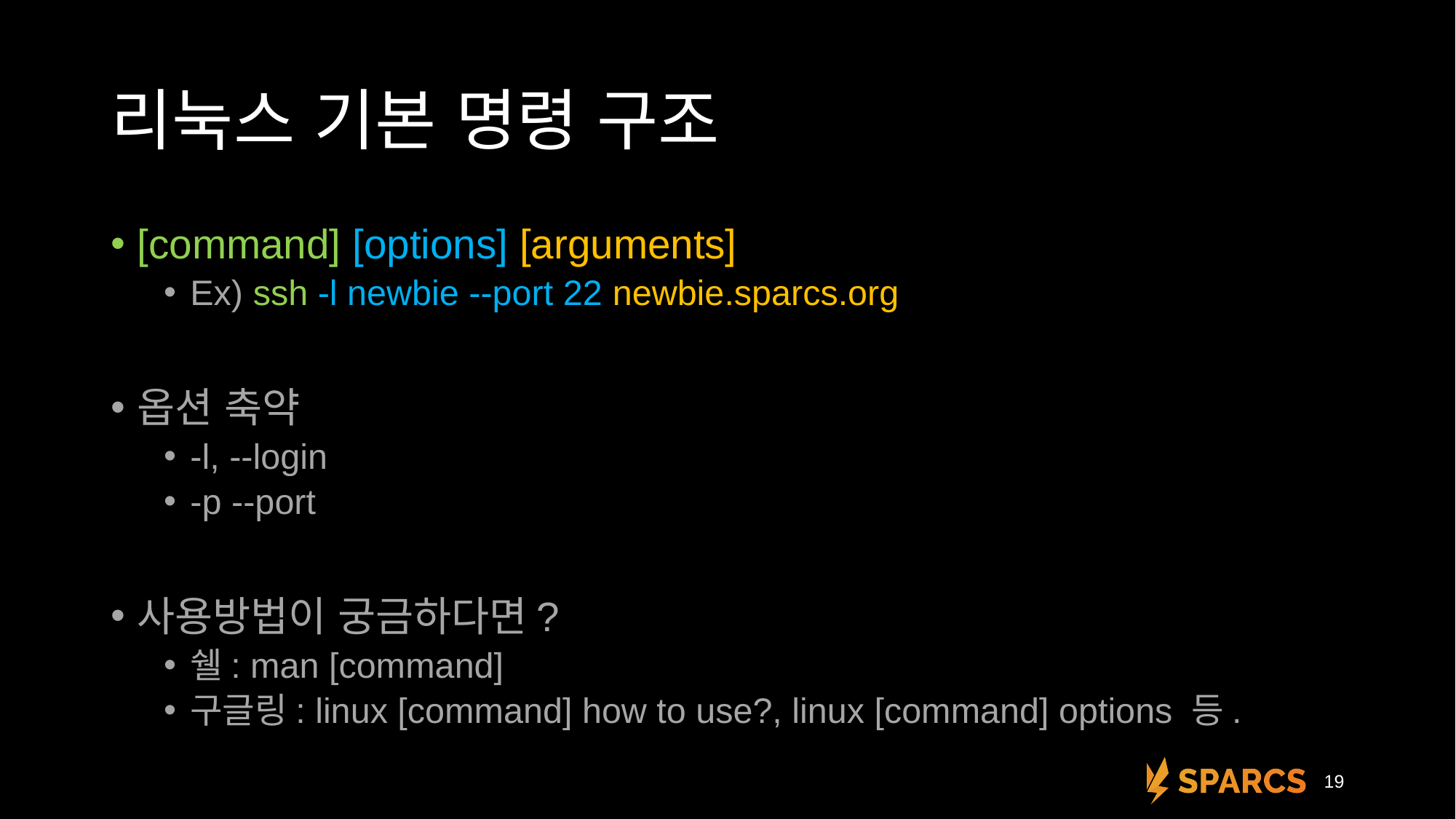

# 리눅스 기본 명령 구조
[command] [options] [arguments]
Ex) ssh -l newbie --port 22 newbie.sparcs.org

옵션 축약
-l, --login
-p --port

사용방법이 궁금하다면?
쉘: man [command]
구글링: linux [command] how to use?, linux [command] options 등.

19